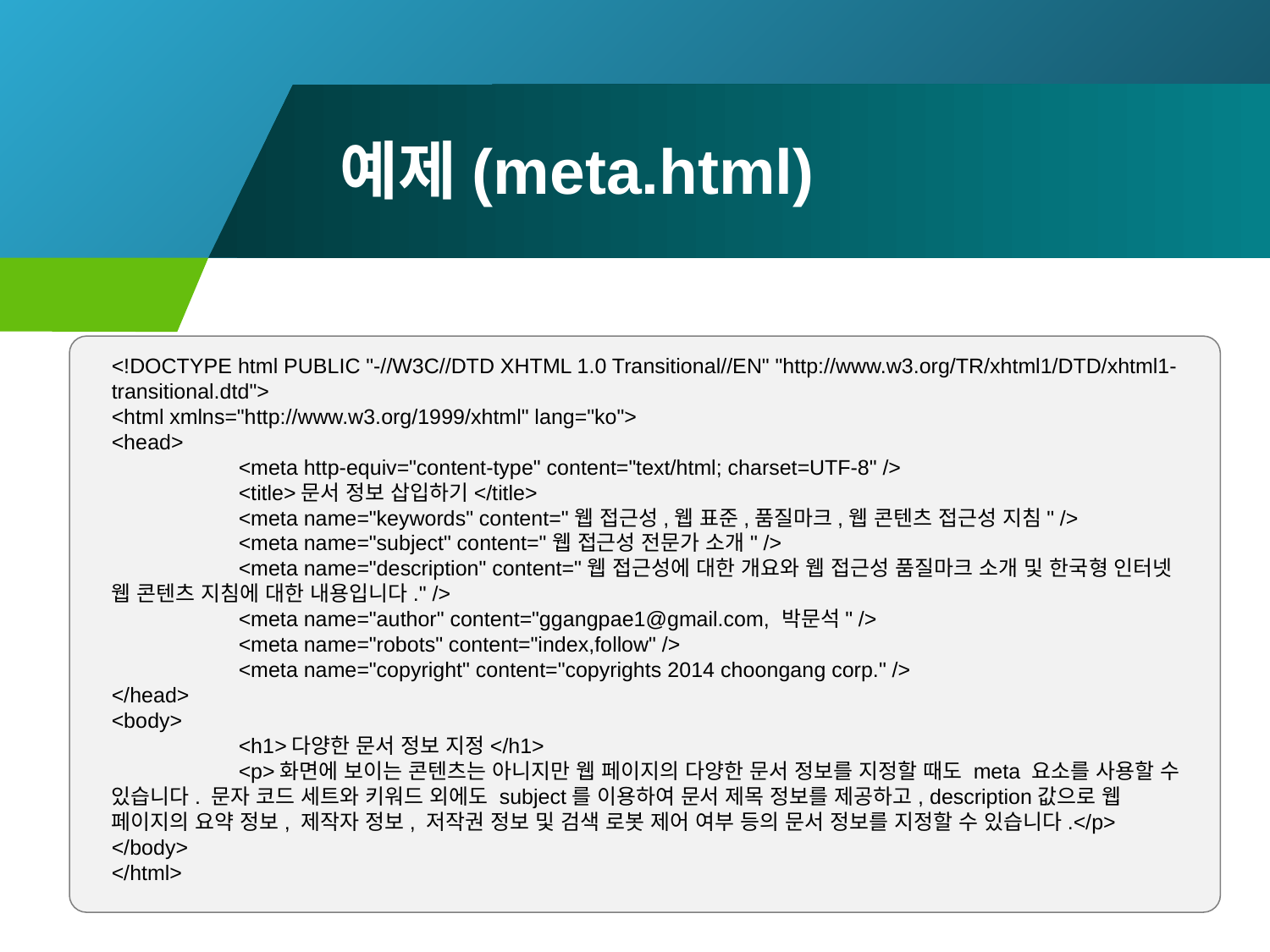

# 예제(meta.html)

<!DOCTYPE html PUBLIC "-//W3C//DTD XHTML 1.0 Transitional//EN" "http://www.w3.org/TR/xhtml1/DTD/xhtml1-transitional.dtd">
<html xmlns="http://www.w3.org/1999/xhtml" lang="ko">
<head>
	<meta http-equiv="content-type" content="text/html; charset=UTF-8" />
	<title>문서 정보 삽입하기</title>
	<meta name="keywords" content="웹 접근성,웹 표준,품질마크,웹 콘텐츠 접근성 지침" />
	<meta name="subject" content="웹 접근성 전문가 소개" />
	<meta name="description" content="웹 접근성에 대한 개요와 웹 접근성 품질마크 소개 및 한국형 인터넷 웹 콘텐츠 지침에 대한 내용입니다." />
	<meta name="author" content="ggangpae1@gmail.com, 박문석" />
	<meta name="robots" content="index,follow" />
	<meta name="copyright" content="copyrights 2014 choongang corp." />
</head>
<body>
	<h1>다양한 문서 정보 지정</h1>
	<p>화면에 보이는 콘텐츠는 아니지만 웹 페이지의 다양한 문서 정보를 지정할 때도 meta 요소를 사용할 수 있습니다. 문자 코드 세트와 키워드 외에도 subject를 이용하여 문서 제목 정보를 제공하고, description값으로 웹 페이지의 요약 정보, 제작자 정보, 저작권 정보 및 검색 로봇 제어 여부 등의 문서 정보를 지정할 수 있습니다.</p>
</body>
</html>